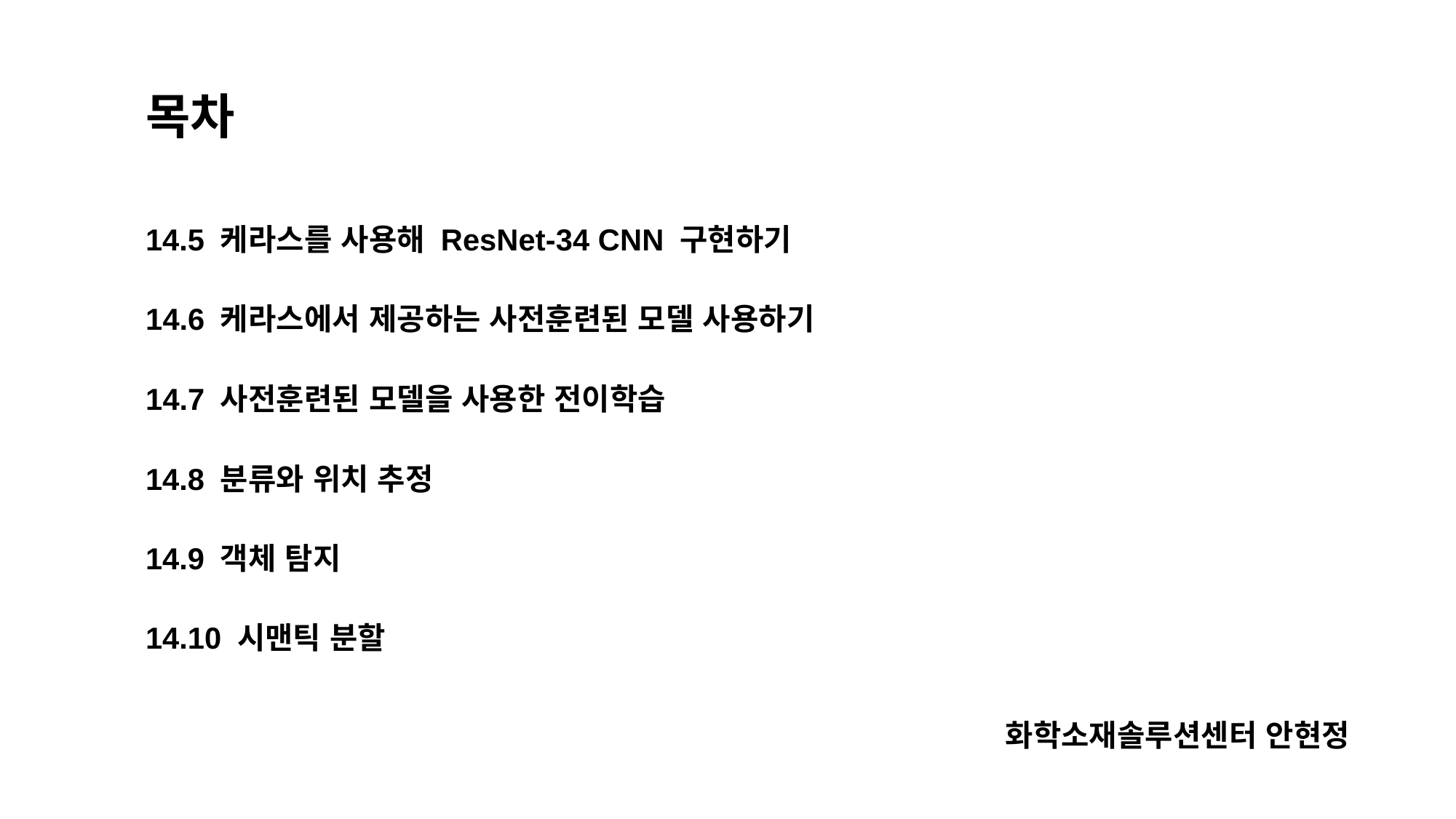

목차
14.5 케라스를 사용해 ResNet-34 CNN 구현하기
14.6 케라스에서 제공하는 사전훈련된 모델 사용하기
14.7 사전훈련된 모델을 사용한 전이학습
14.8 분류와 위치 추정
14.9 객체 탐지
14.10 시맨틱 분할
화학소재솔루션센터 안현정